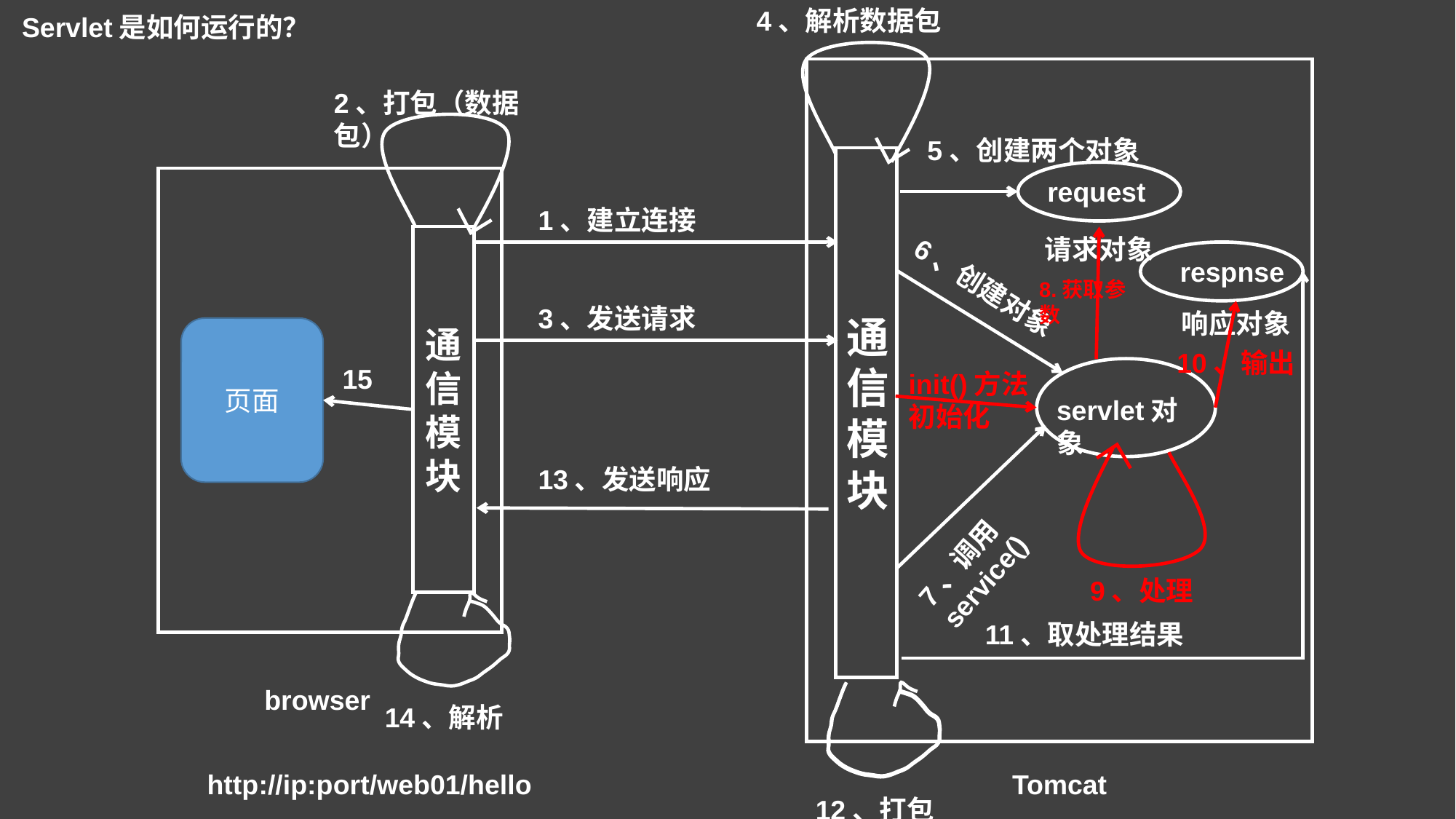

4、解析数据包
Servlet是如何运行的？

2、打包（数据包）

5、创建两个对象

通信模块

request
1、建立连接

通信模块
请求对象

respnse
6、创建对象
8.获取参数
3、发送请求
响应对象
页面
10、输出
15

init()方法
初始化
servlet对象

13、发送响应
7、调用service()
9、处理

11、取处理结果
browser

14、解析
http://ip:port/web01/hello
Tomcat
12、打包